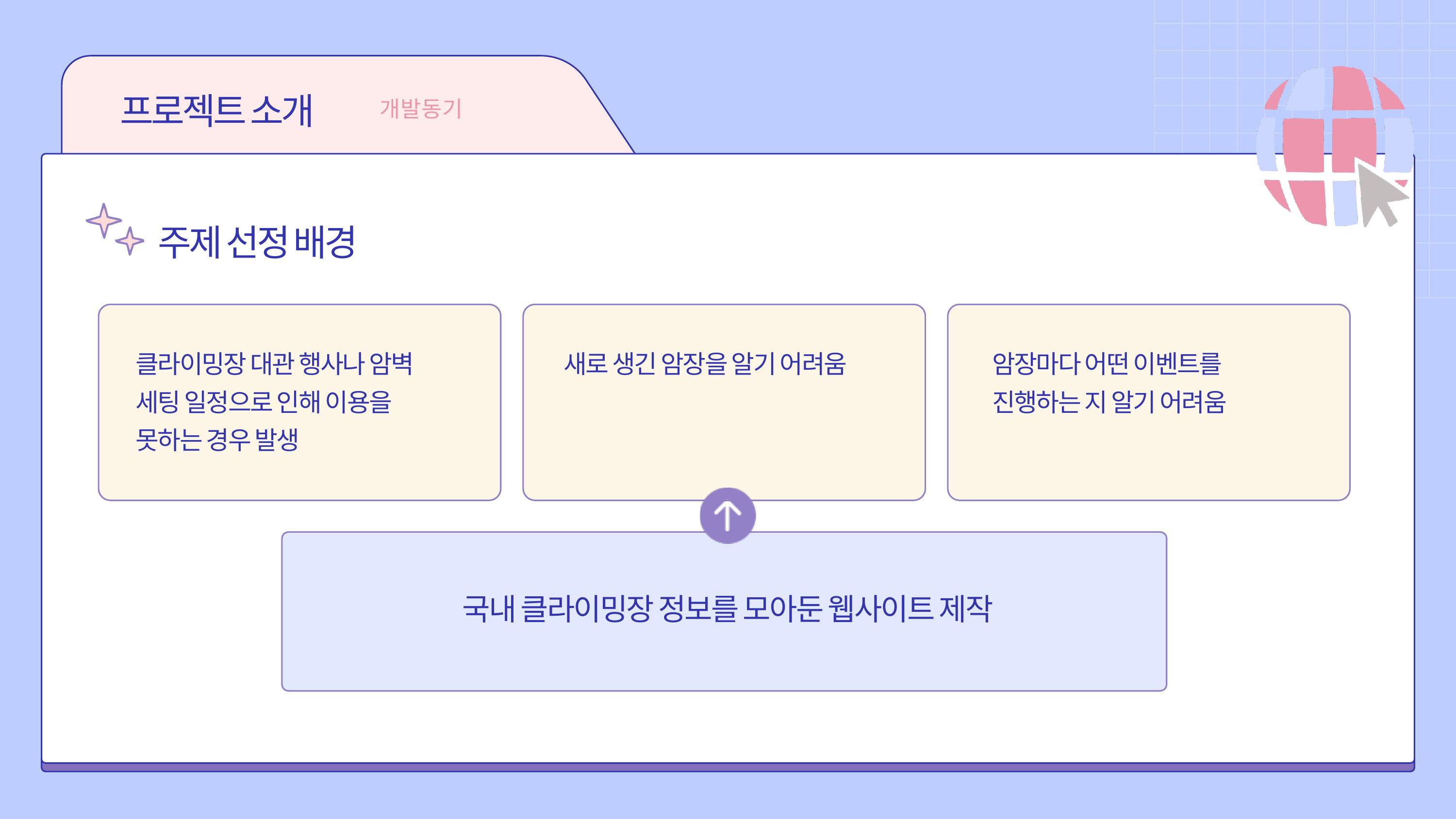

프로젝트 소개
개발동기

주제 선정 배경

클라이밍장 대관 행사나 암벽 세팅 일정으로 인해 이용을 못하는 경우 발생
새로 생긴 암장을 알기 어려움
암장마다 어떤 이벤트를 진행하는 지 알기 어려움

국내 클라이밍장 정보를 모아둔 웹사이트 제작